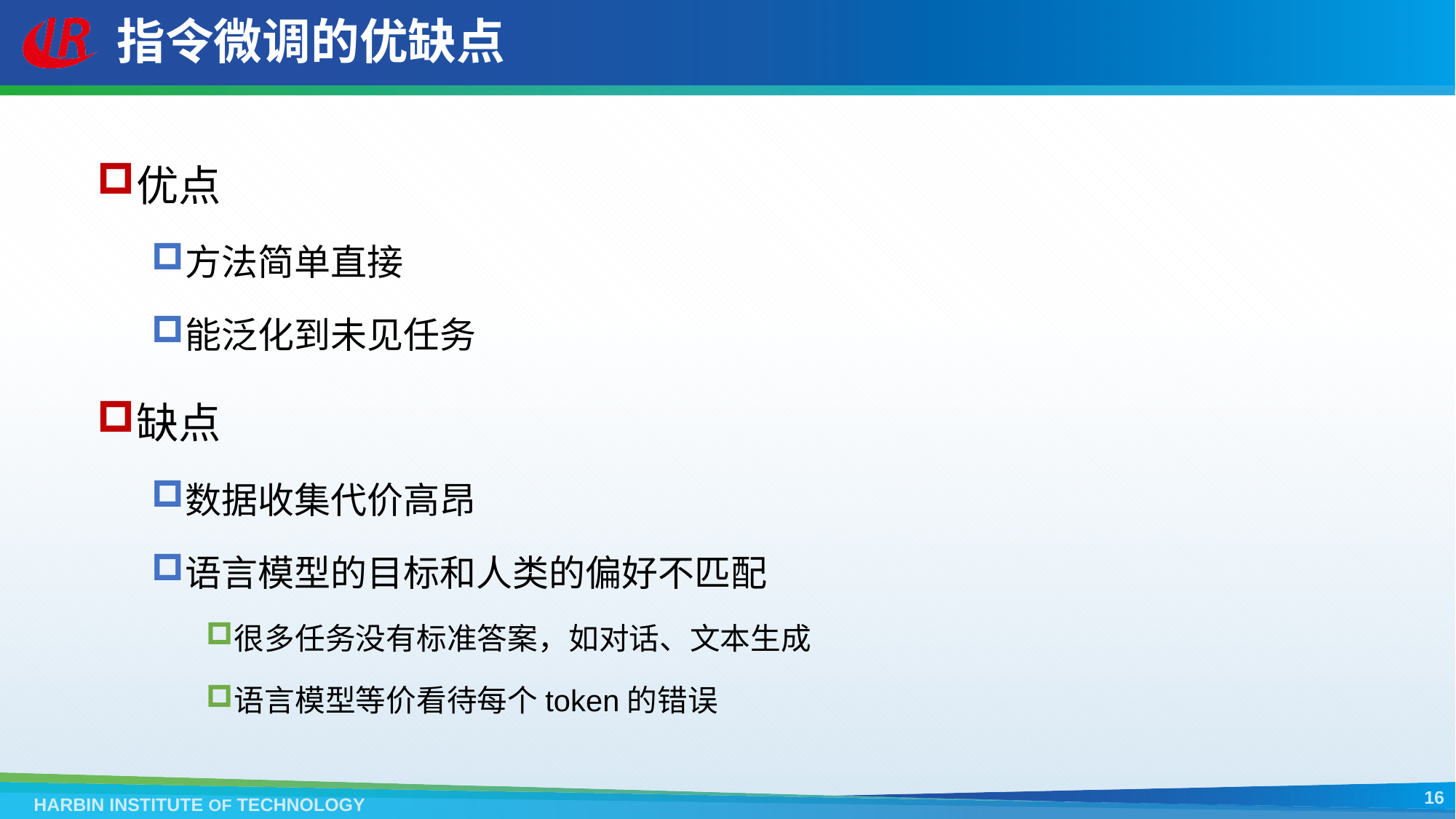

# 指令微调的优缺点
优点
方法简单直接
能泛化到未见任务
缺点
数据收集代价高昂
语言模型的目标和人类的偏好不匹配
很多任务没有标准答案，如对话、文本生成
语言模型等价看待每个token的错误
16
HARBIN INSTITUTE OF TECHNOLOGY